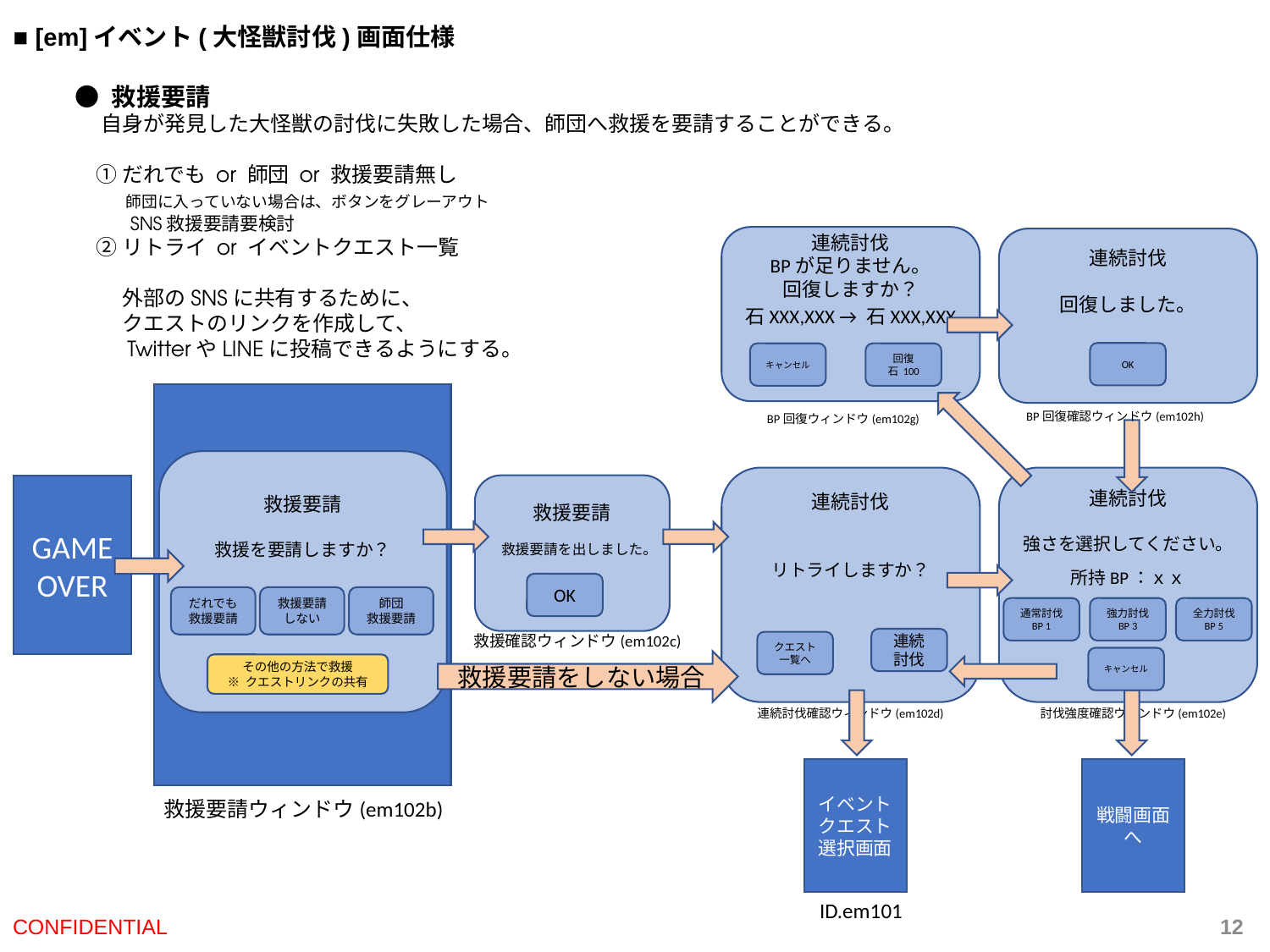

■ [em]イベント(大怪獣討伐)画面仕様
● 救援要請
　 自身が発見した大怪獣の討伐に失敗した場合、師団へ救援を要請することができる。

　① だれでも or 師団 or 救援要請無し
　　  師団に入っていない場合は、ボタンをグレーアウト
　　　 SNS救援要請要検討
　② リトライ or イベントクエスト一覧

　　 外部のSNSに共有するために、
　　 クエストのリンクを作成して、
　　 TwitterやLINEに投稿できるようにする。

連続討伐
BPが足りません。
回復しますか？

石XXX,XXX → 石XXX,XXX

連続討伐

回復しました。

OK
キャンセル
回復
石 100
GAME
OVER
BP回復確認ウィンドウ(em102h)
BP回復ウィンドウ(em102g)

救援要請

救援を要請しますか？

だれでも
救援要請
救援要請しない
師団
救援要請

連続討伐

リトライしますか？

連続討伐

強さを選択してください。

所持BP：ｘｘ

GAME
OVER

救援要請

救援要請を出しました。

OK
通常討伐
BP 1
強力討伐
BP 3
全力討伐
BP 5
救援確認ウィンドウ(em102c)
連続討伐
クエスト一覧へ
キャンセル
救援要請をしない場合
その他の方法で救援
※ クエストリンクの共有

連続討伐確認ウィンドウ(em102d)
討伐強度確認ウィンドウ(em102e)

イベント
クエスト
選択画面
戦闘画面へ
救援要請ウィンドウ(em102b)
ID.em101
CONFIDENTIAL
12